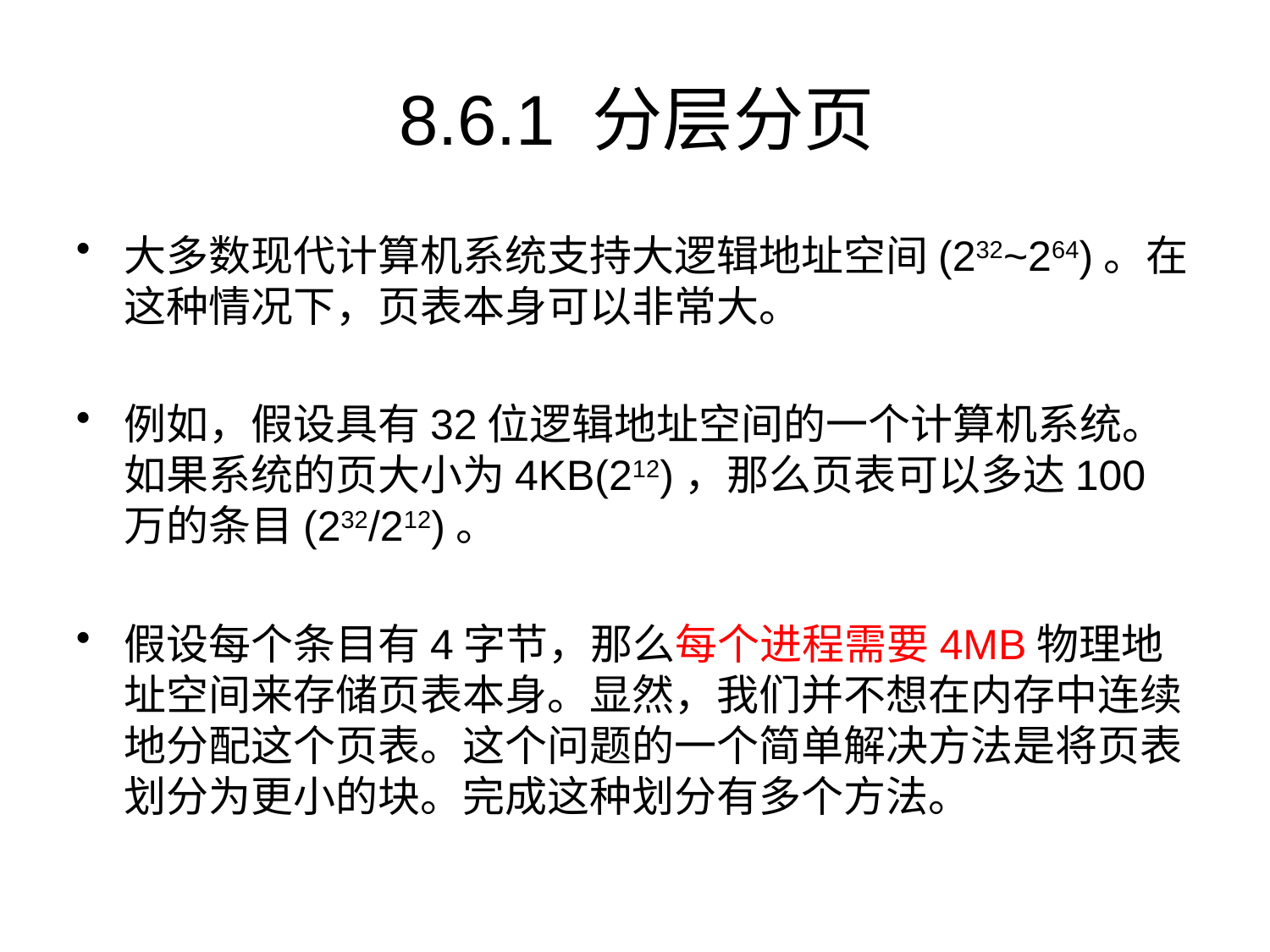

# 8.6.1 分层分页
大多数现代计算机系统支持大逻辑地址空间(232~264)。在这种情况下，页表本身可以非常大。

例如，假设具有32位逻辑地址空间的一个计算机系统。如果系统的页大小为4KB(212)，那么页表可以多达100万的条目(232/212)。

假设每个条目有4字节，那么每个进程需要4MB物理地址空间来存储页表本身。显然，我们并不想在内存中连续地分配这个页表。这个问题的一个简单解决方法是将页表划分为更小的块。完成这种划分有多个方法。